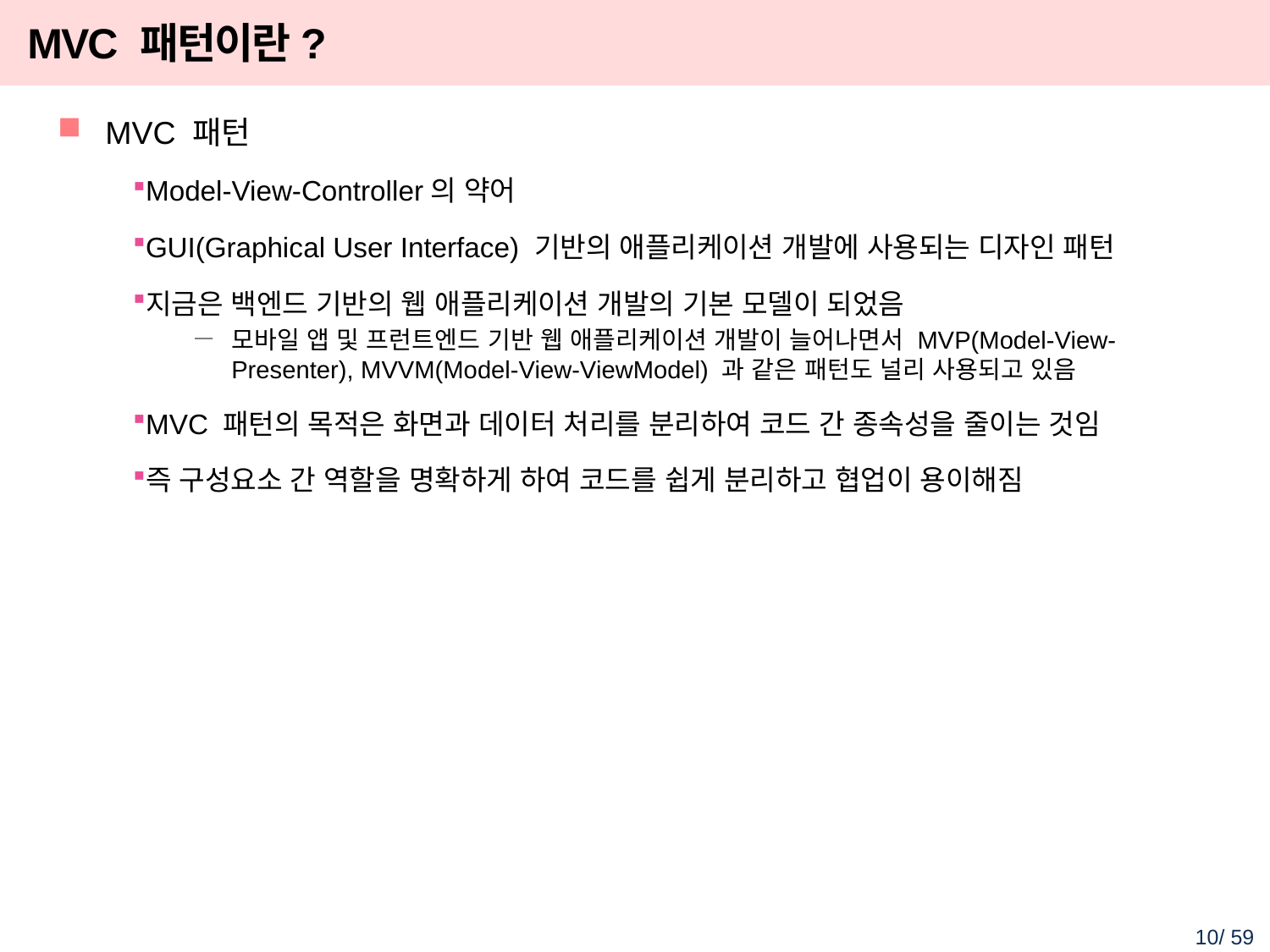

# MVC 패턴이란?
MVC 패턴
Model-View-Controller의 약어
GUI(Graphical User Interface) 기반의 애플리케이션 개발에 사용되는 디자인 패턴
지금은 백엔드 기반의 웹 애플리케이션 개발의 기본 모델이 되었음
모바일 앱 및 프런트엔드 기반 웹 애플리케이션 개발이 늘어나면서 MVP(Model-View-Presenter), MVVM(Model-View-ViewModel) 과 같은 패턴도 널리 사용되고 있음
MVC 패턴의 목적은 화면과 데이터 처리를 분리하여 코드 간 종속성을 줄이는 것임
즉 구성요소 간 역할을 명확하게 하여 코드를 쉽게 분리하고 협업이 용이해짐